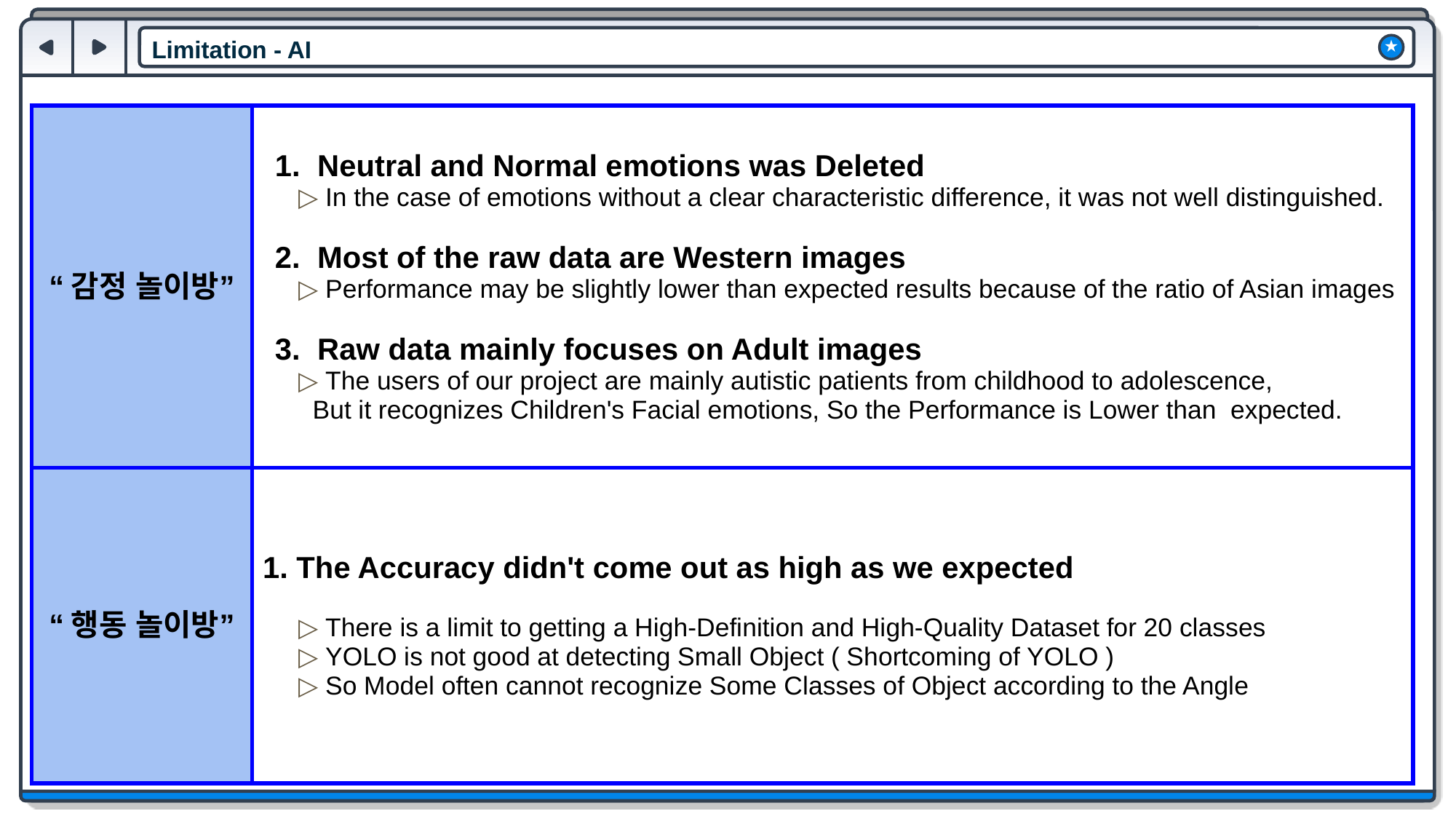

Limitation - AI
★

| “감정 놀이방” | Neutral and Normal emotions was Deleted ▷ In the case of emotions without a clear characteristic difference, it was not well distinguished. Most of the raw data are Western images ▷ Performance may be slightly lower than expected results because of the ratio of Asian images Raw data mainly focuses on Adult images ▷ The users of our project are mainly autistic patients from childhood to adolescence, But it recognizes Children's Facial emotions, So the Performance is Lower than expected. |
| --- | --- |
| “행동 놀이방” | 1. The Accuracy didn't come out as high as we expected ▷ There is a limit to getting a High-Definition and High-Quality Dataset for 20 classes ▷ YOLO is not good at detecting Small Object ( Shortcoming of YOLO ) ▷ So Model often cannot recognize Some Classes of Object according to the Angle |